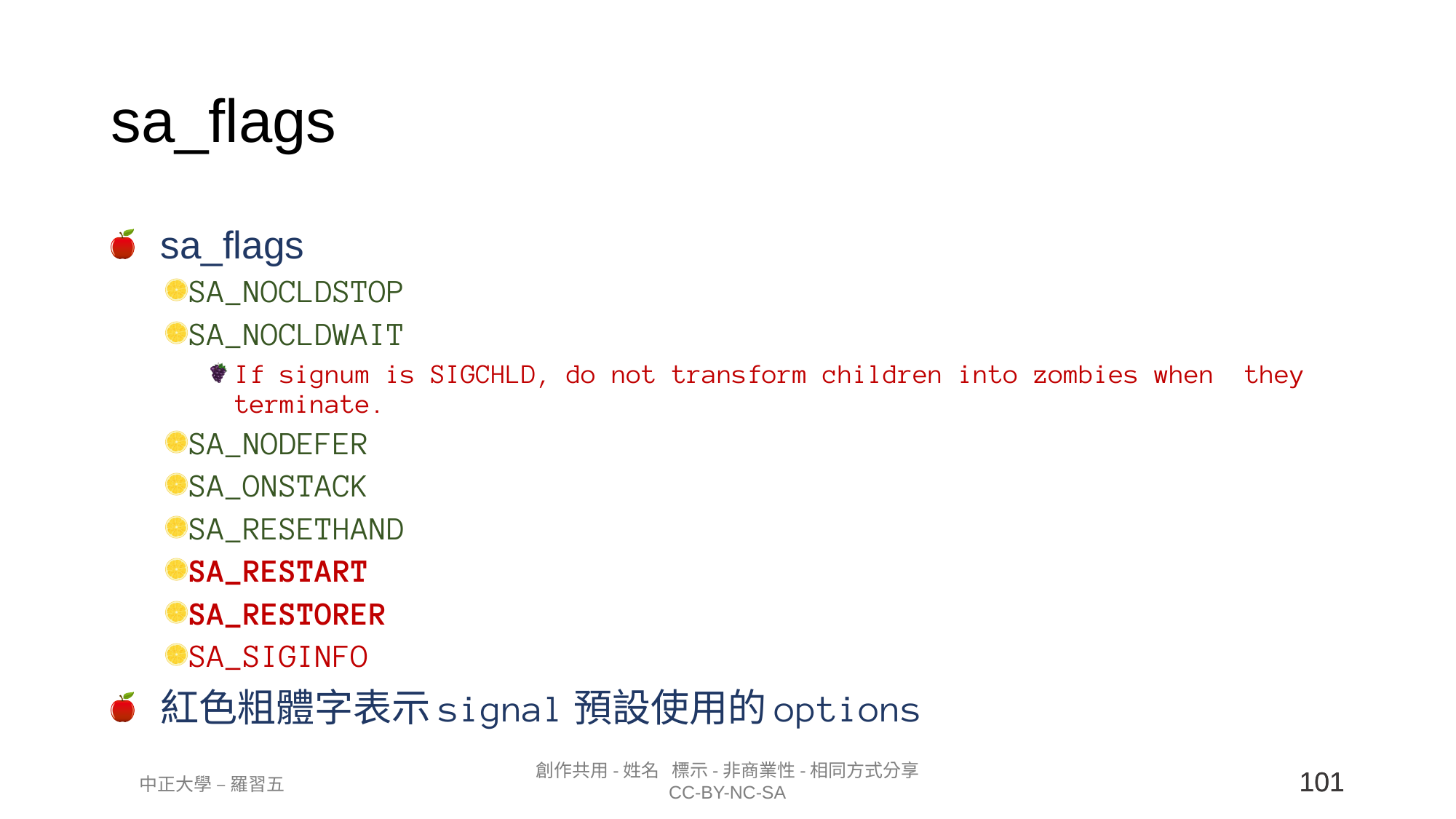

# sa_flags
sa_flags
SA_NOCLDSTOP
SA_NOCLDWAIT
If signum is SIGCHLD, do not transform children into zombies when  they  terminate.
SA_NODEFER
SA_ONSTACK
SA_RESETHAND
SA_RESTART
SA_RESTORER
SA_SIGINFO
紅色粗體字表示signal預設使用的options